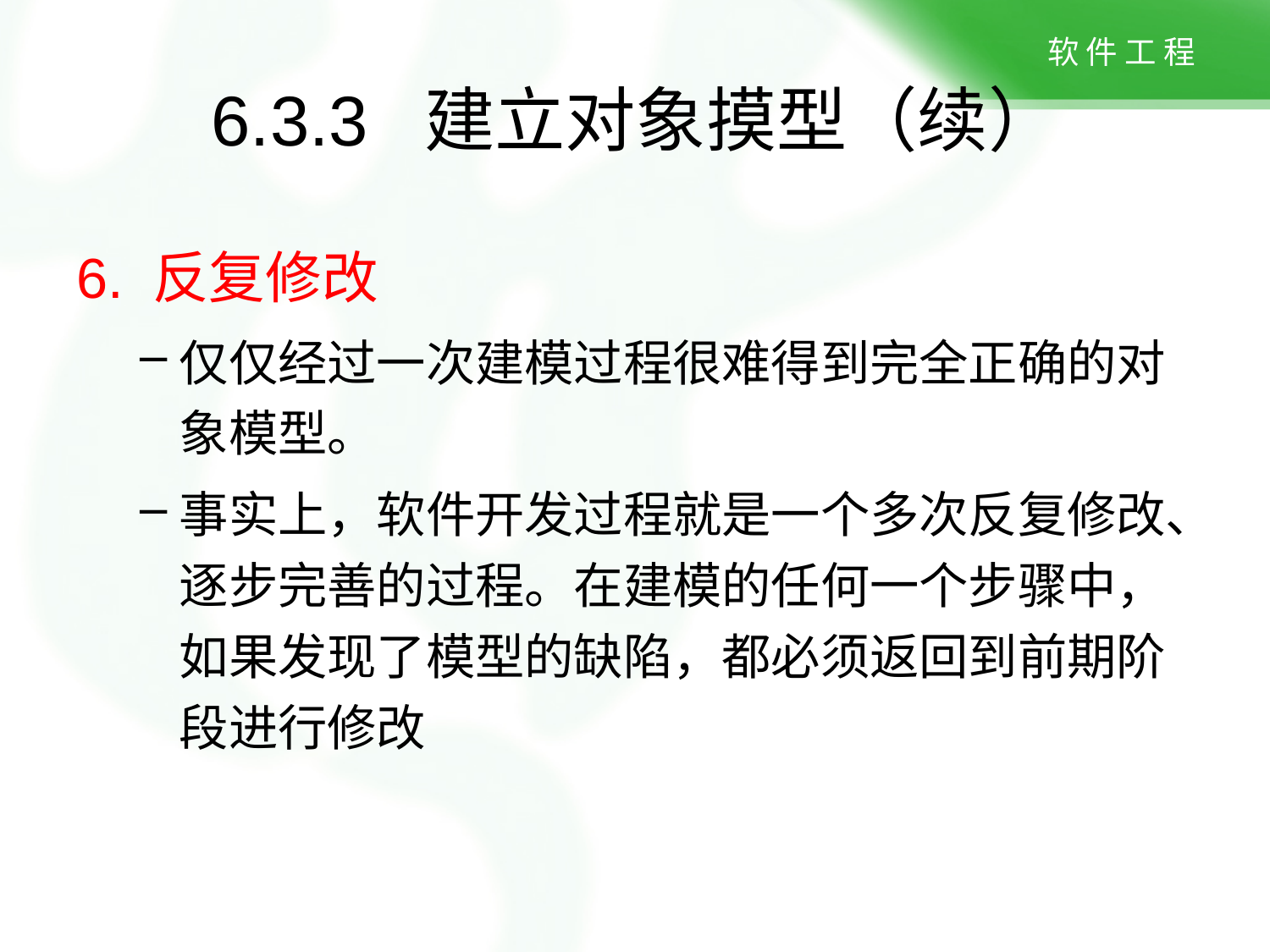

# 6.3.3  建立对象摸型（续）
6. 反复修改
仅仅经过一次建模过程很难得到完全正确的对象模型。
事实上，软件开发过程就是一个多次反复修改、逐步完善的过程。在建模的任何一个步骤中，如果发现了模型的缺陷，都必须返回到前期阶段进行修改